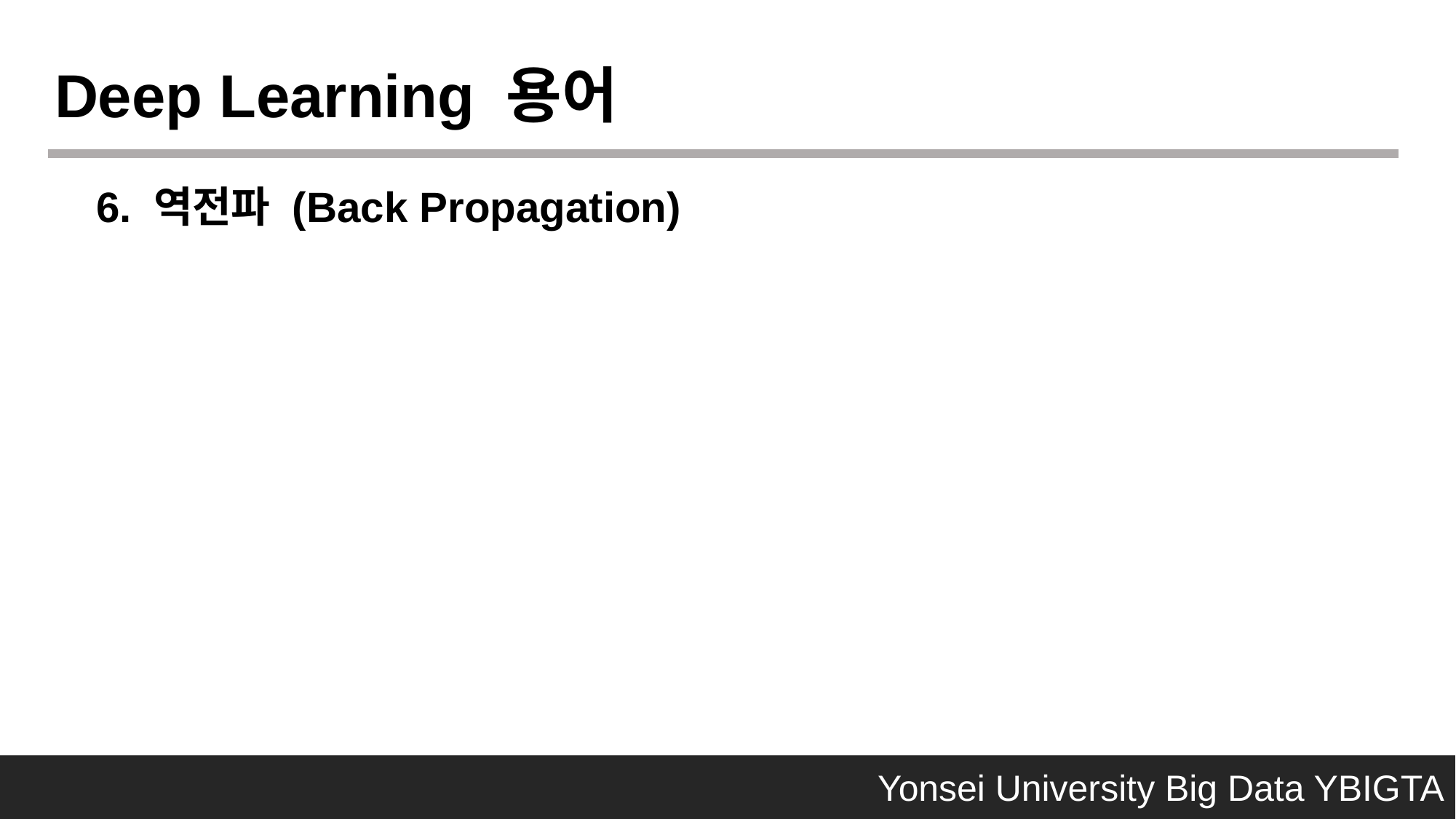

Deep Learning 용어
6. 역전파 (Back Propagation)

 Yonsei University Big Data YBIGTA